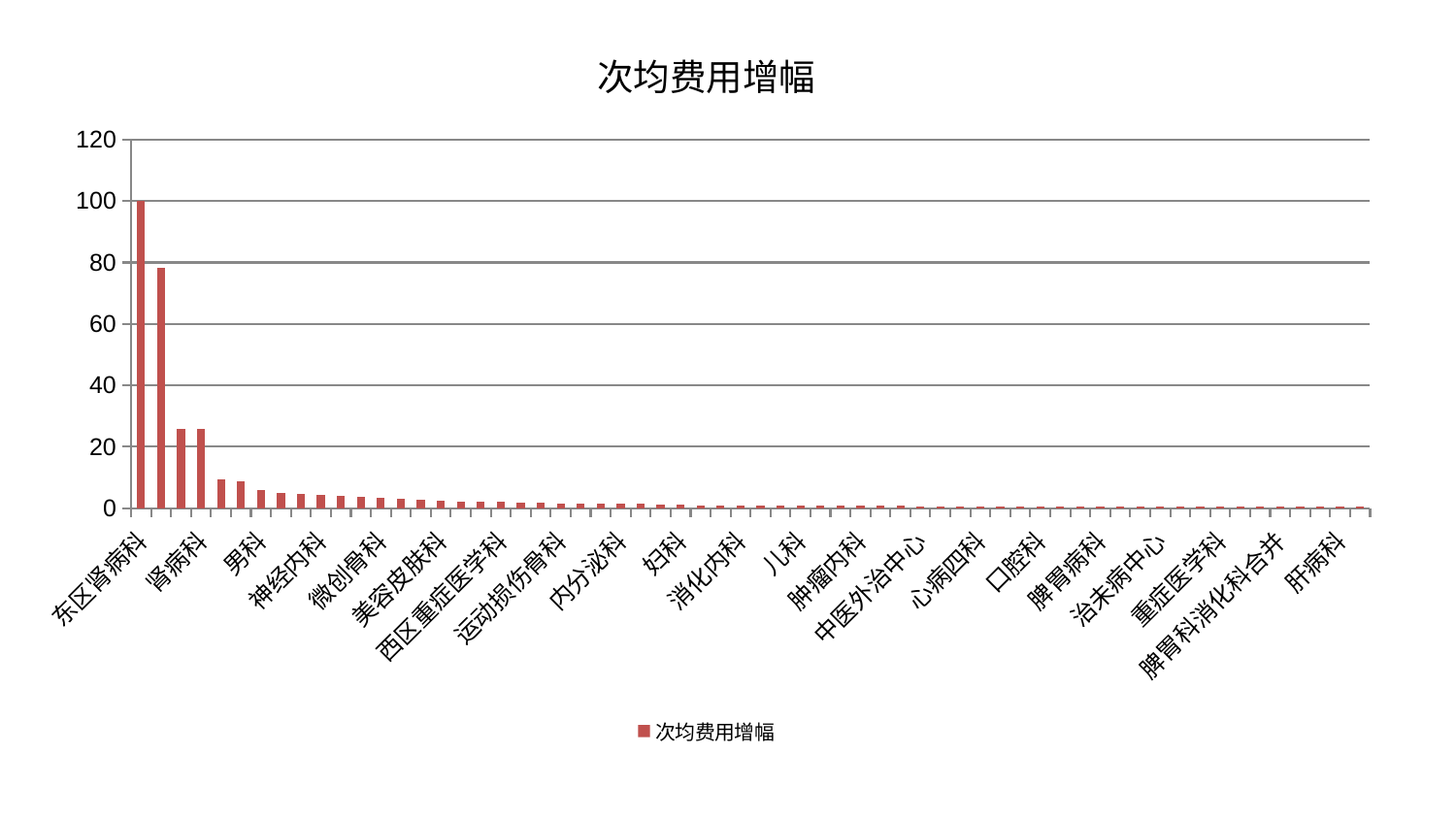

### Chart: 次均费用增幅

| Category | 次均费用增幅 |
|---|---|
| 东区肾病科 | 100.0 |
| 东区重症医学科 | 78.11028957122325 |
| 脑病三科 | 25.82497870249458 |
| 肾病科 | 25.736412689175946 |
| 胸外科 | 9.469493749434056 |
| 针灸科 | 8.67908400014307 |
| 男科 | 5.8235460552825264 |
| 推拿科 | 4.866001737086626 |
| 皮肤科 | 4.591575393100203 |
| 神经内科 | 4.228701824844142 |
| 脑病二科 | 3.988231808857503 |
| 心病三科 | 3.6638515284022395 |
| 微创骨科 | 3.391305093611767 |
| 脑病一科 | 3.1715778836485433 |
| 耳鼻喉科 | 2.853728352289453 |
| 美容皮肤科 | 2.3933041104640553 |
| 关节骨科 | 2.2560908973284497 |
| 肾脏内科 | 2.039196149902207 |
| 西区重症医学科 | 2.0042165847411155 |
| 泌尿外科 | 1.7440449316280215 |
| 创伤骨科 | 1.7329714684048176 |
| 运动损伤骨科 | 1.5880109714170136 |
| 肝胆外科 | 1.5696481376032507 |
| 乳腺甲状腺外科 | 1.4950373943481319 |
| 内分泌科 | 1.4410237630877416 |
| 妇科妇二科合并 | 1.4195525375419484 |
| 脊柱骨科 | 1.3225868354415768 |
| 妇科 | 1.0805174160421975 |
| 心血管内科 | 0.994920240101407 |
| 综合内科 | 0.9878162933835917 |
| 消化内科 | 0.9620753288668901 |
| 心病二科 | 0.8690700018644775 |
| 呼吸内科 | 0.8488503259912532 |
| 儿科 | 0.83728665702151 |
| 小儿骨科 | 0.8365009889333099 |
| 康复科 | 0.8055967956408614 |
| 肿瘤内科 | 0.7599206609887583 |
| 身心医学科 | 0.751155229172819 |
| 老年医学科 | 0.7369871181964389 |
| 中医外治中心 | 0.7197611672390345 |
| 显微骨科 | 0.7174866235841434 |
| 骨科 | 0.7118846399675123 |
| 心病四科 | 0.7089284323109287 |
| 小儿推拿科 | 0.7001742398943952 |
| 风湿病科 | 0.6780358923487856 |
| 口腔科 | 0.6500897633067592 |
| 血液科 | 0.6312928032407601 |
| 产科 | 0.6228663568495438 |
| 脾胃病科 | 0.6193275407024801 |
| 神经外科 | 0.6057053668564368 |
| 中医经典科 | 0.5943700912514346 |
| 治未病中心 | 0.5935700525104393 |
| 普通外科 | 0.5881350622773127 |
| 妇二科 | 0.5801080139713138 |
| 重症医学科 | 0.5657453529430561 |
| 眼科 | 0.5643590851039223 |
| 心病一科 | 0.5627192431828296 |
| 脾胃科消化科合并 | 0.5598198227145834 |
| 周围血管科 | 0.557558815497259 |
| 肛肠科 | 0.5530983253507225 |
| 肝病科 | 0.5526105324929385 |
| 医院 | 0.5521284618768334 |
17